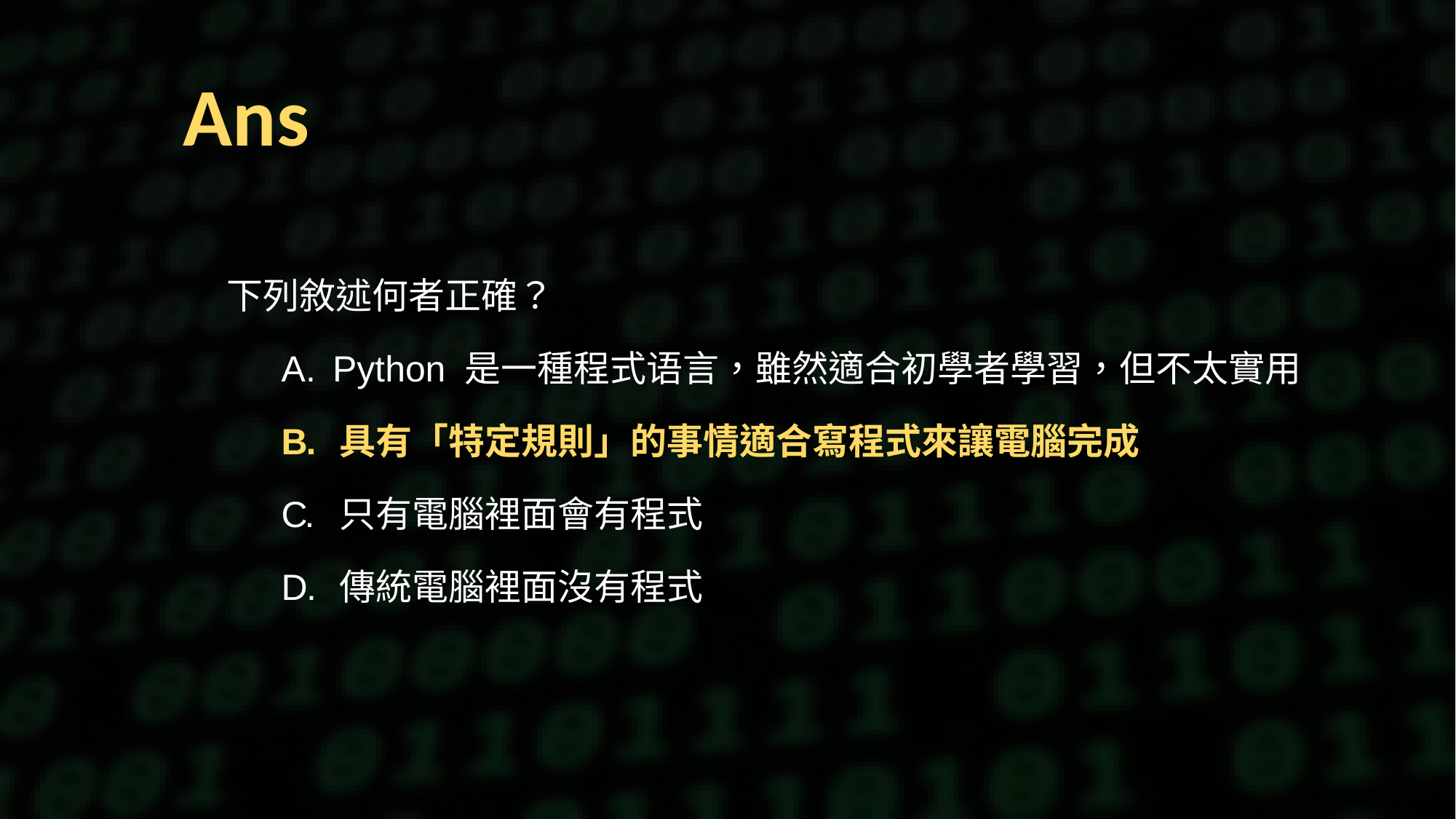

Ans
下列敘述何者正確？
 Python 是一種程式语言，雖然適合初學者學習，但不太實用
 具有「特定規則」的事情適合寫程式來讓電腦完成
 只有電腦裡面會有程式
 傳統電腦裡面沒有程式